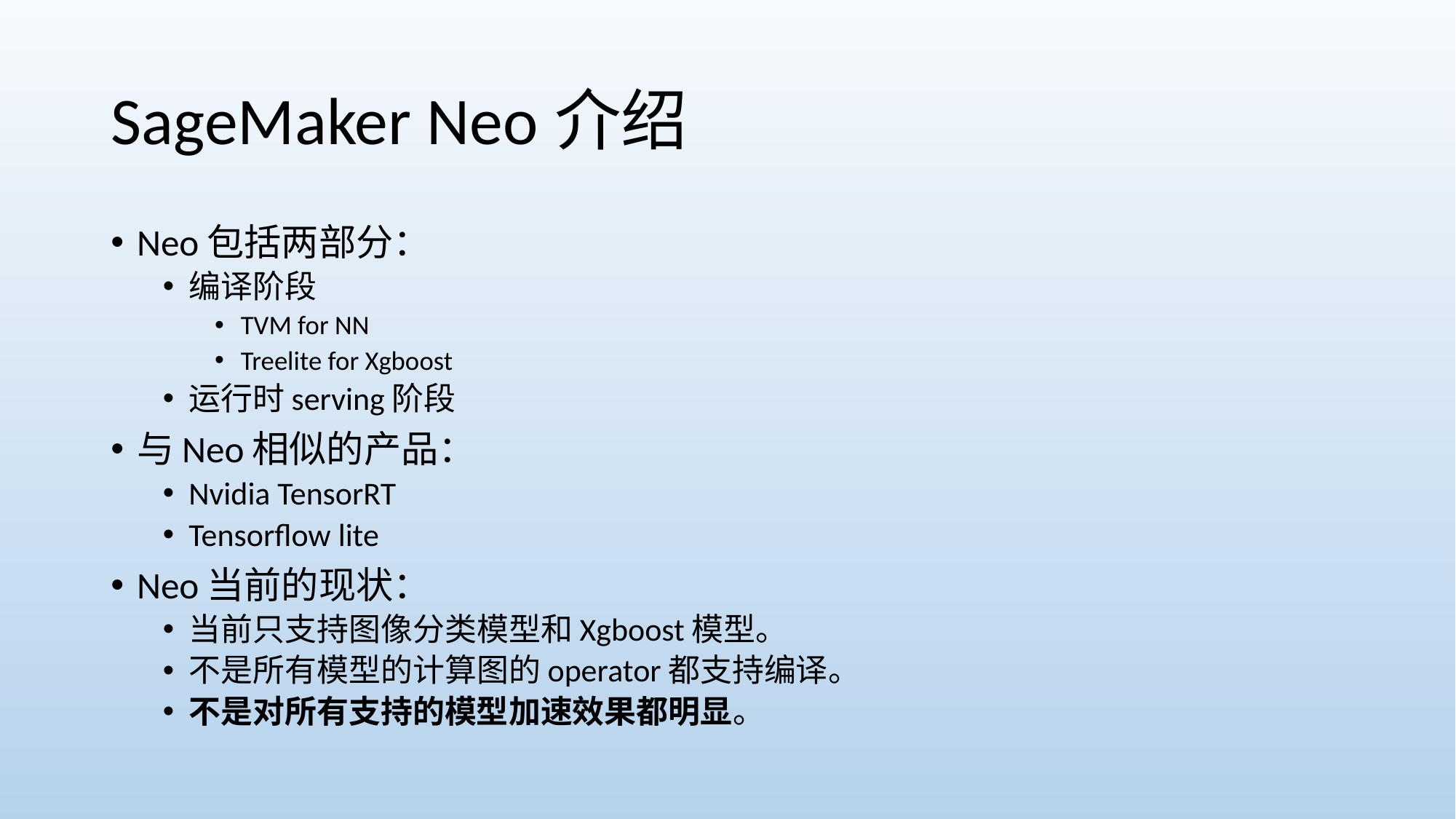

# SageMaker Neo介绍
Neo包括两部分：
编译阶段
TVM for NN
Treelite for Xgboost
运行时serving阶段
与Neo相似的产品：
Nvidia TensorRT
Tensorflow lite
Neo当前的现状：
当前只支持图像分类模型和Xgboost模型。
不是所有模型的计算图的operator都支持编译。
不是对所有支持的模型加速效果都明显。